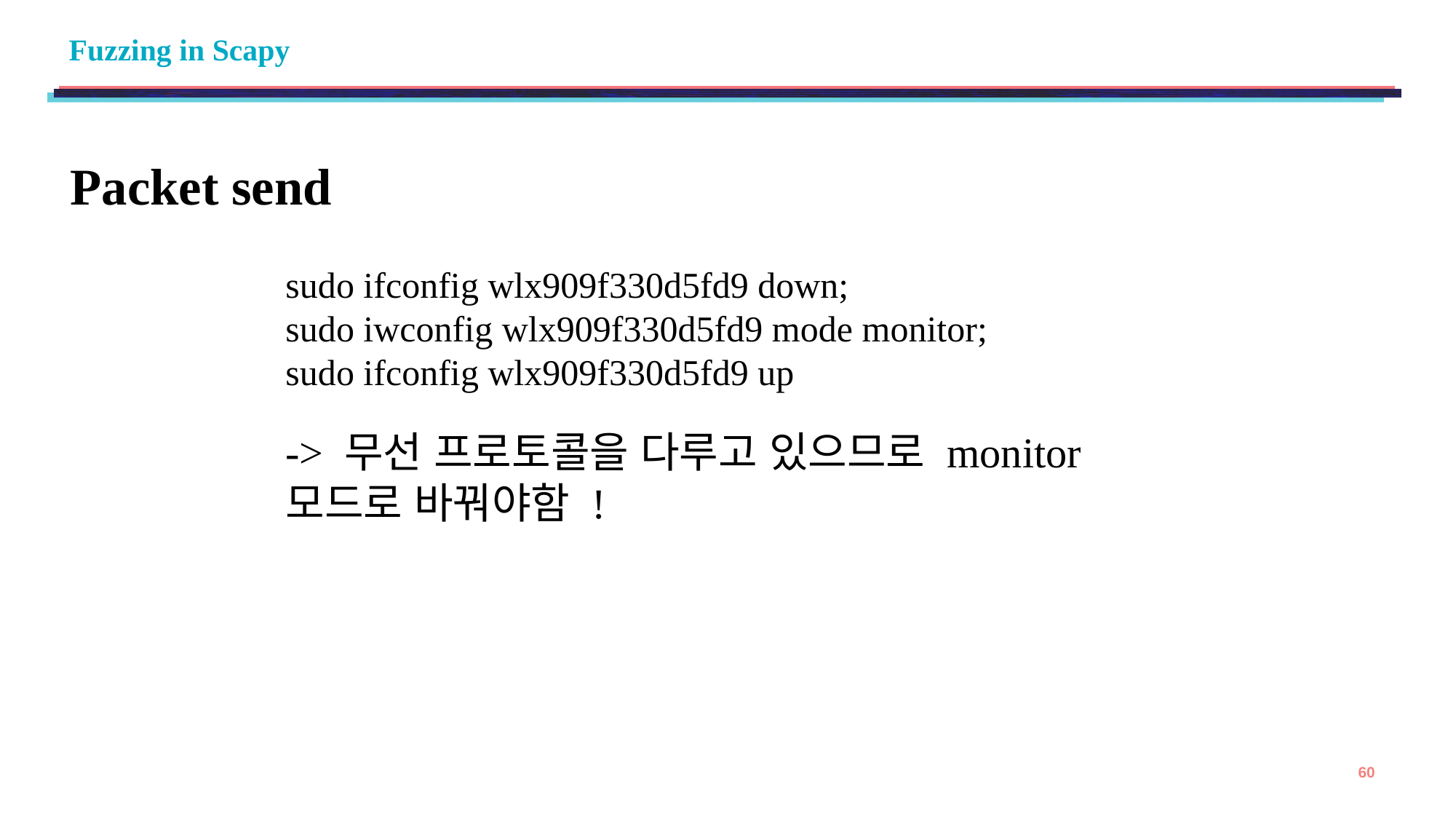

# Fuzzing in Scapy
Packet send
sudo ifconfig wlx909f330d5fd9 down;
sudo iwconfig wlx909f330d5fd9 mode monitor;
sudo ifconfig wlx909f330d5fd9 up

-> 무선 프로토콜을 다루고 있으므로 monitor모드로 바꿔야함 !